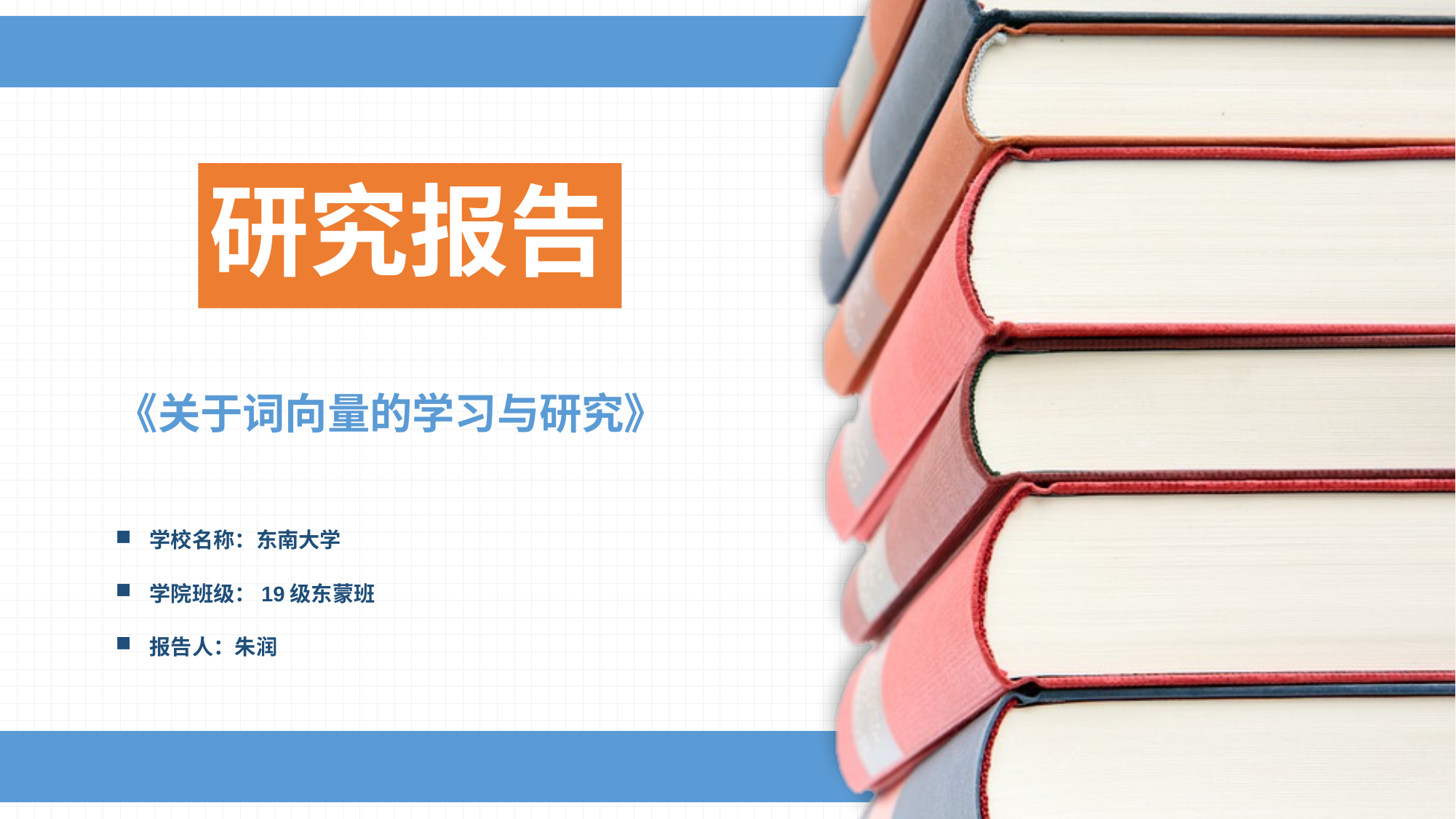

研究报告
《关于词向量的学习与研究》
学校名称：东南大学
学院班级：19级东蒙班
报告人：朱润